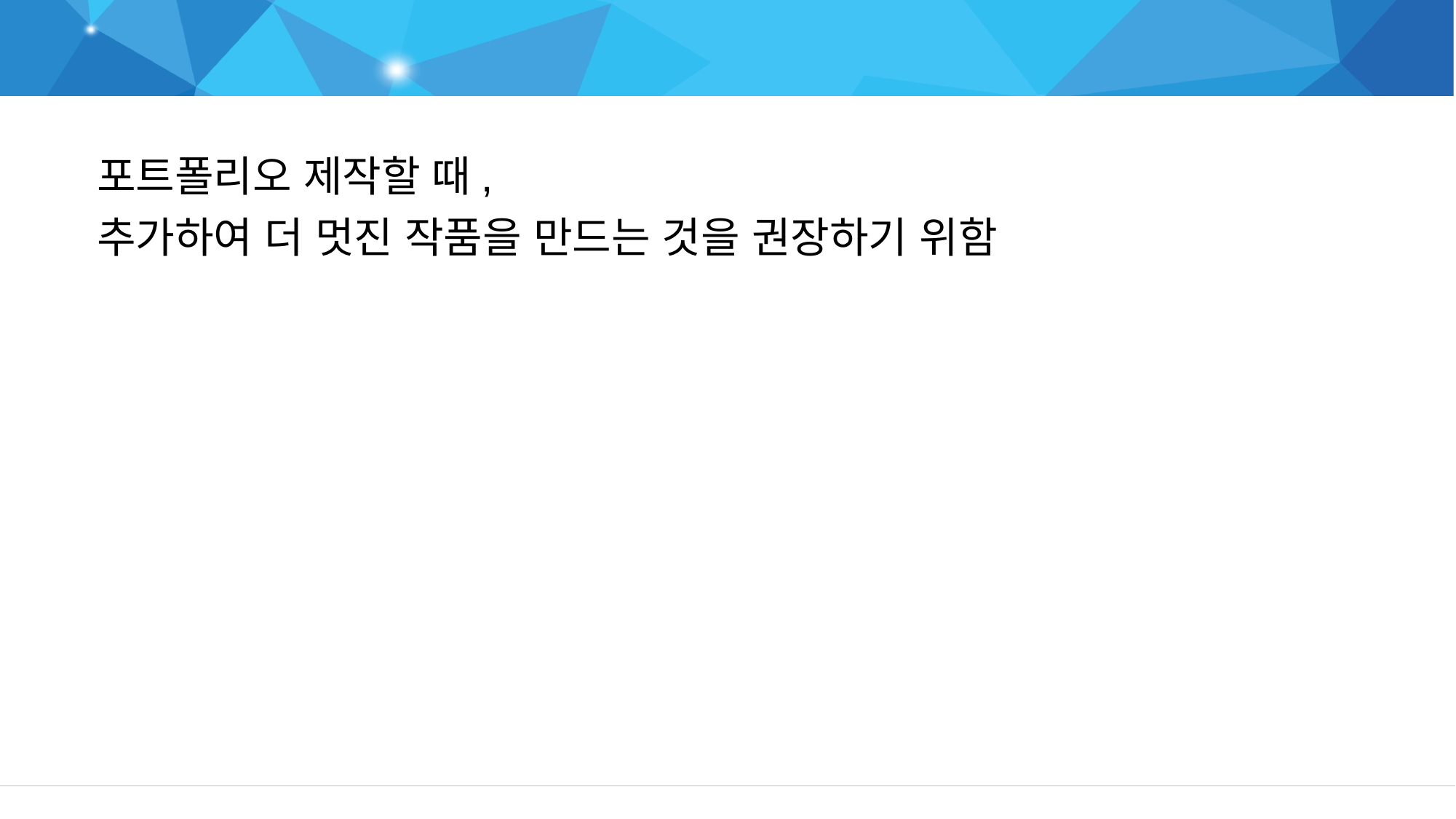

학습 목표
포트폴리오 제작할 때,
추가하여 더 멋진 작품을 만드는 것을 권장하기 위함